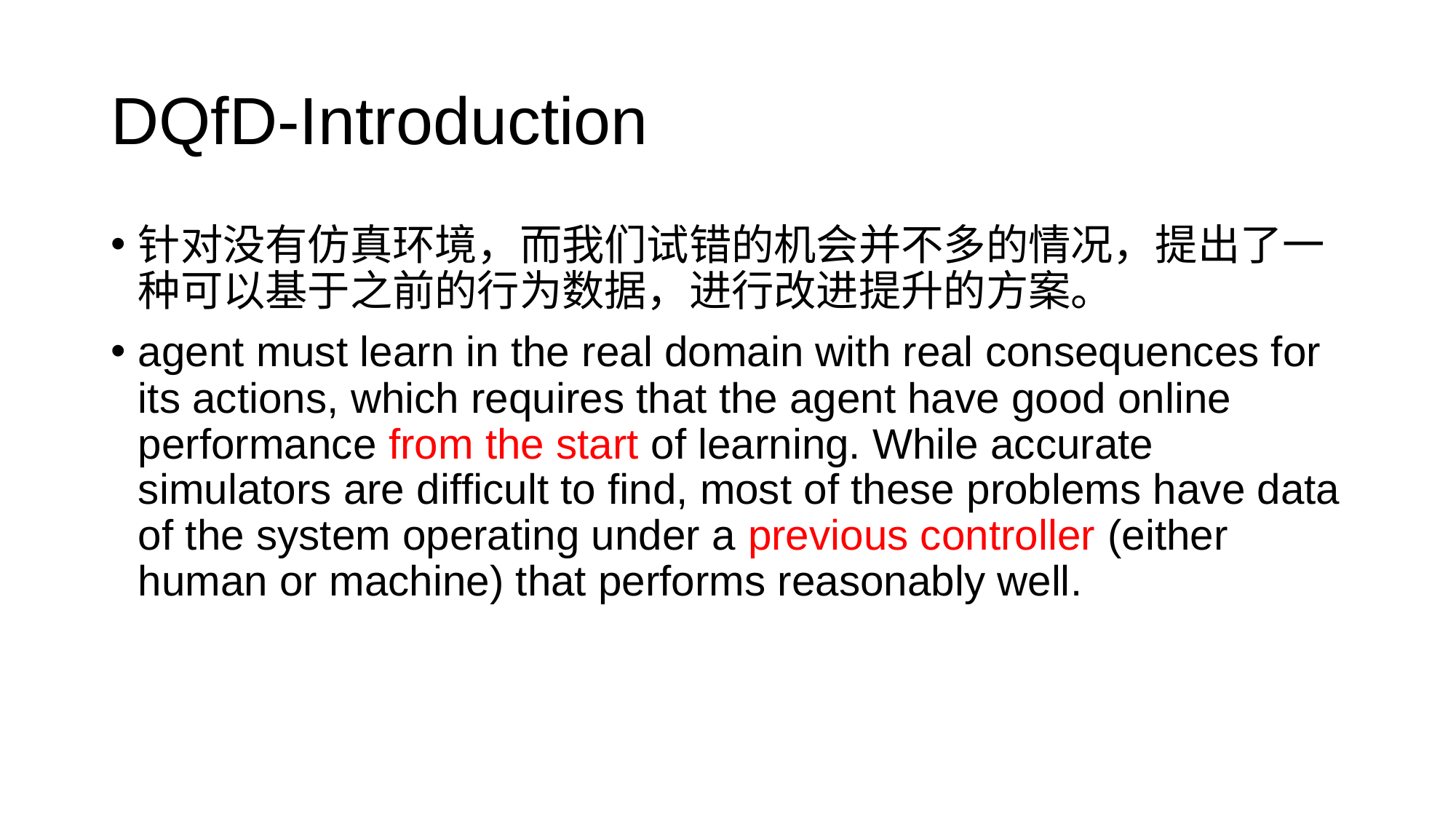

# DQfD-Introduction
针对没有仿真环境，而我们试错的机会并不多的情况，提出了一种可以基于之前的行为数据，进行改进提升的方案。
agent must learn in the real domain with real consequences for its actions, which requires that the agent have good online performance from the start of learning. While accurate simulators are difﬁcult to ﬁnd, most of these problems have data of the system operating under a previous controller (either human or machine) that performs reasonably well.